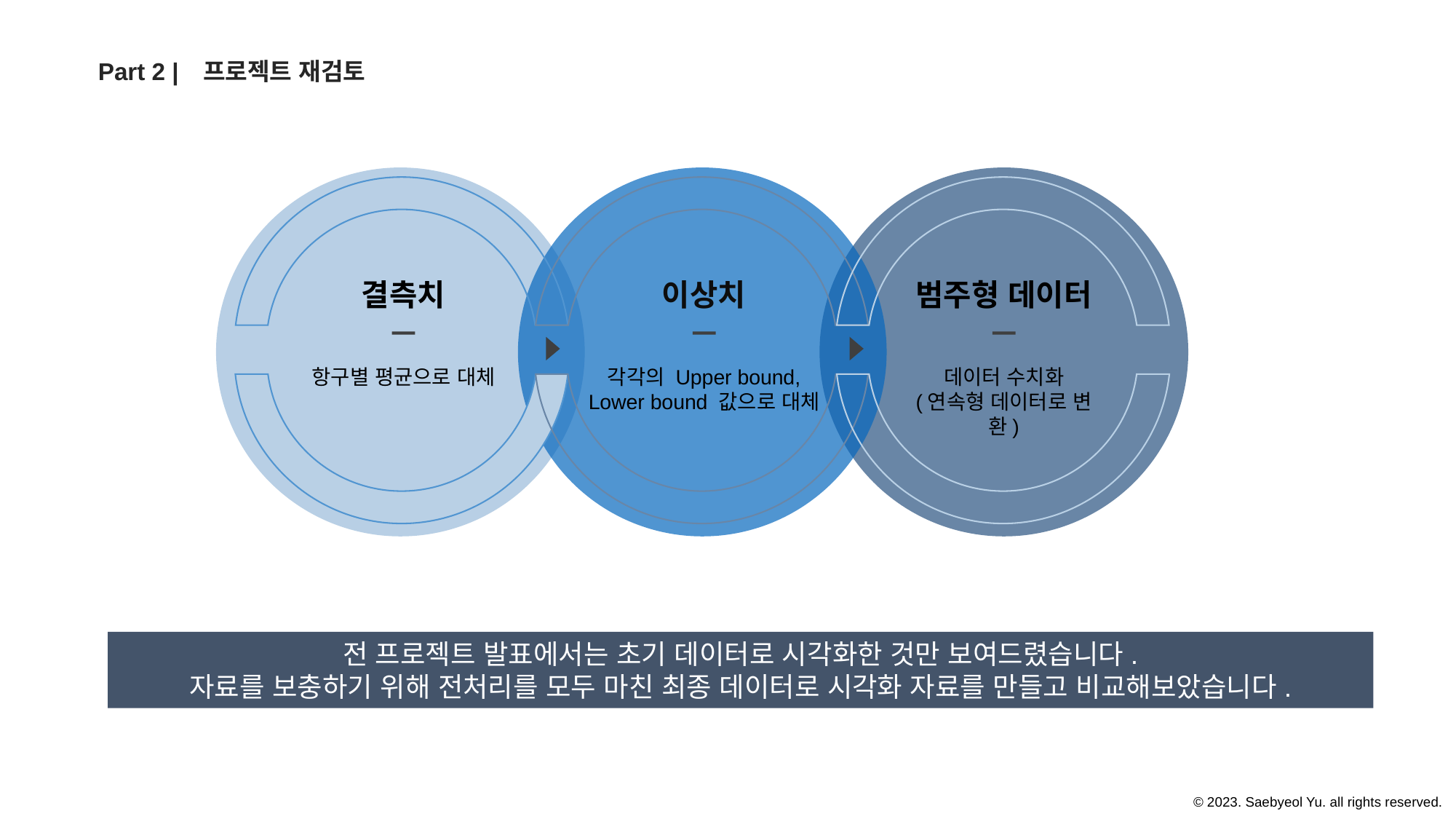

Part 2 |
프로젝트 재검토

결측치
이상치
범주형 데이터

항구별 평균으로 대체
각각의 Upper bound,
Lower bound 값으로 대체
데이터 수치화
(연속형 데이터로 변환)

전 프로젝트 발표에서는 초기 데이터로 시각화한 것만 보여드렸습니다.
자료를 보충하기 위해 전처리를 모두 마친 최종 데이터로 시각화 자료를 만들고 비교해보았습니다.